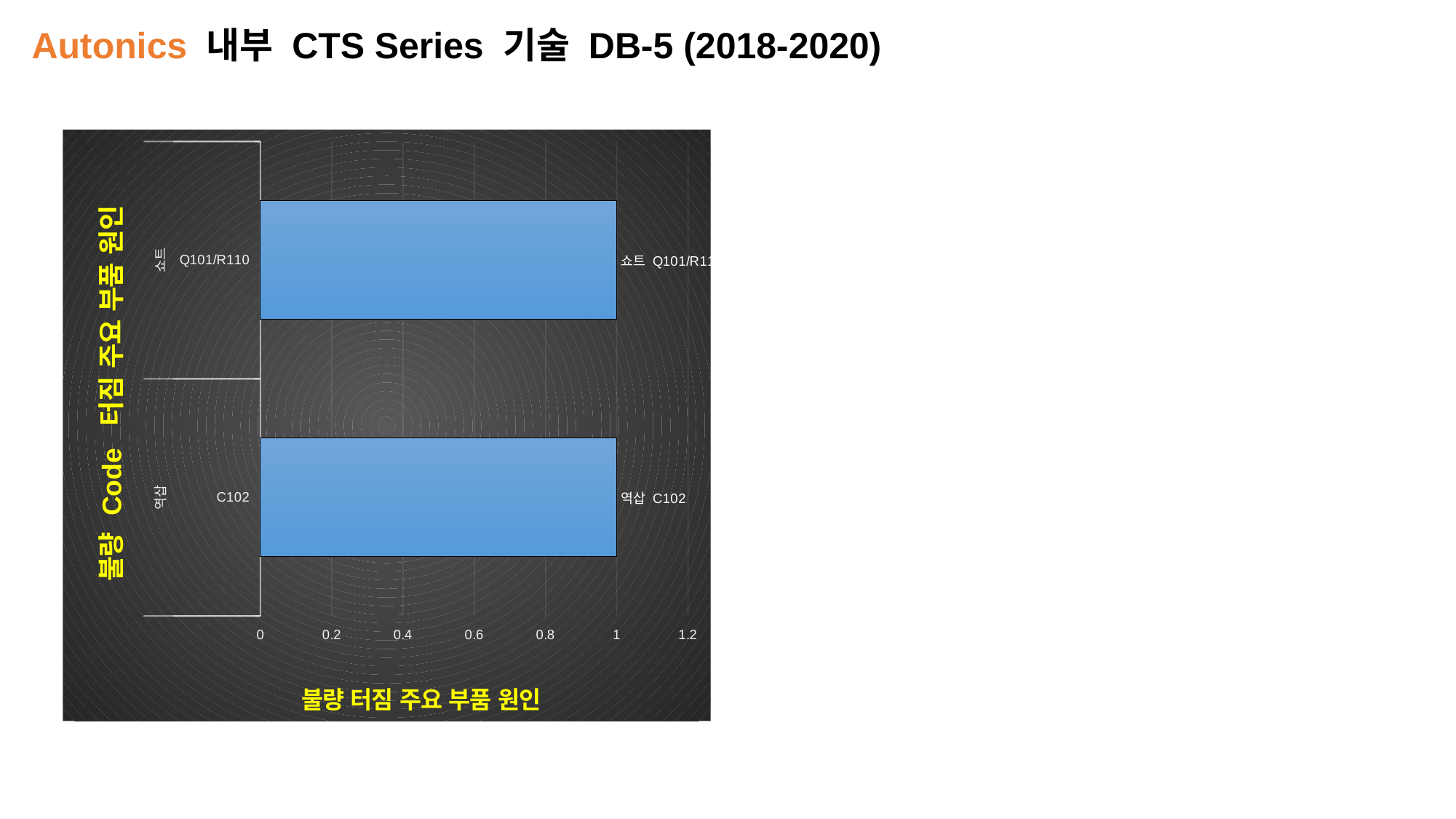

Autonics 내부 CTS Series 기술 DB-5 (2018-2020)

### Chart:

| Category |  |
|---|---|
| C102 | 1.0 |
| Q101/R110 | 1.0 |